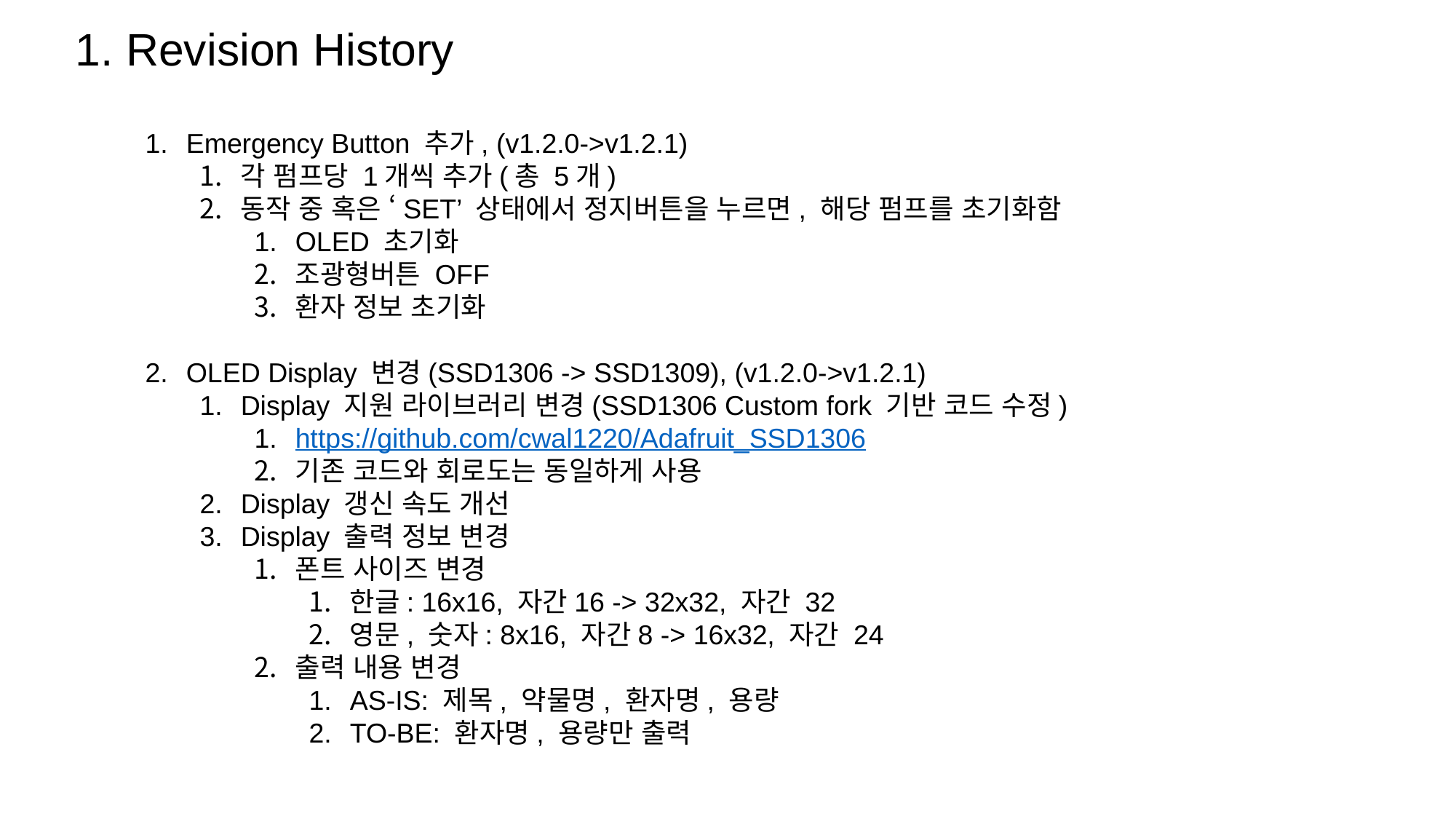

1. Revision History

Emergency Button 추가, (v1.2.0->v1.2.1)
각 펌프당 1개씩 추가(총 5개)
동작 중 혹은 ‘SET’ 상태에서 정지버튼을 누르면, 해당 펌프를 초기화함
OLED 초기화
조광형버튼 OFF
환자 정보 초기화

OLED Display 변경(SSD1306 -> SSD1309), (v1.2.0->v1.2.1)
Display 지원 라이브러리 변경(SSD1306 Custom fork 기반 코드 수정)
https://github.com/cwal1220/Adafruit_SSD1306
기존 코드와 회로도는 동일하게 사용
Display 갱신 속도 개선
Display 출력 정보 변경
폰트 사이즈 변경
한글: 16x16, 자간16 -> 32x32, 자간 32
영문, 숫자: 8x16, 자간8 -> 16x32, 자간 24
출력 내용 변경
AS-IS: 제목, 약물명, 환자명, 용량
TO-BE: 환자명, 용량만 출력